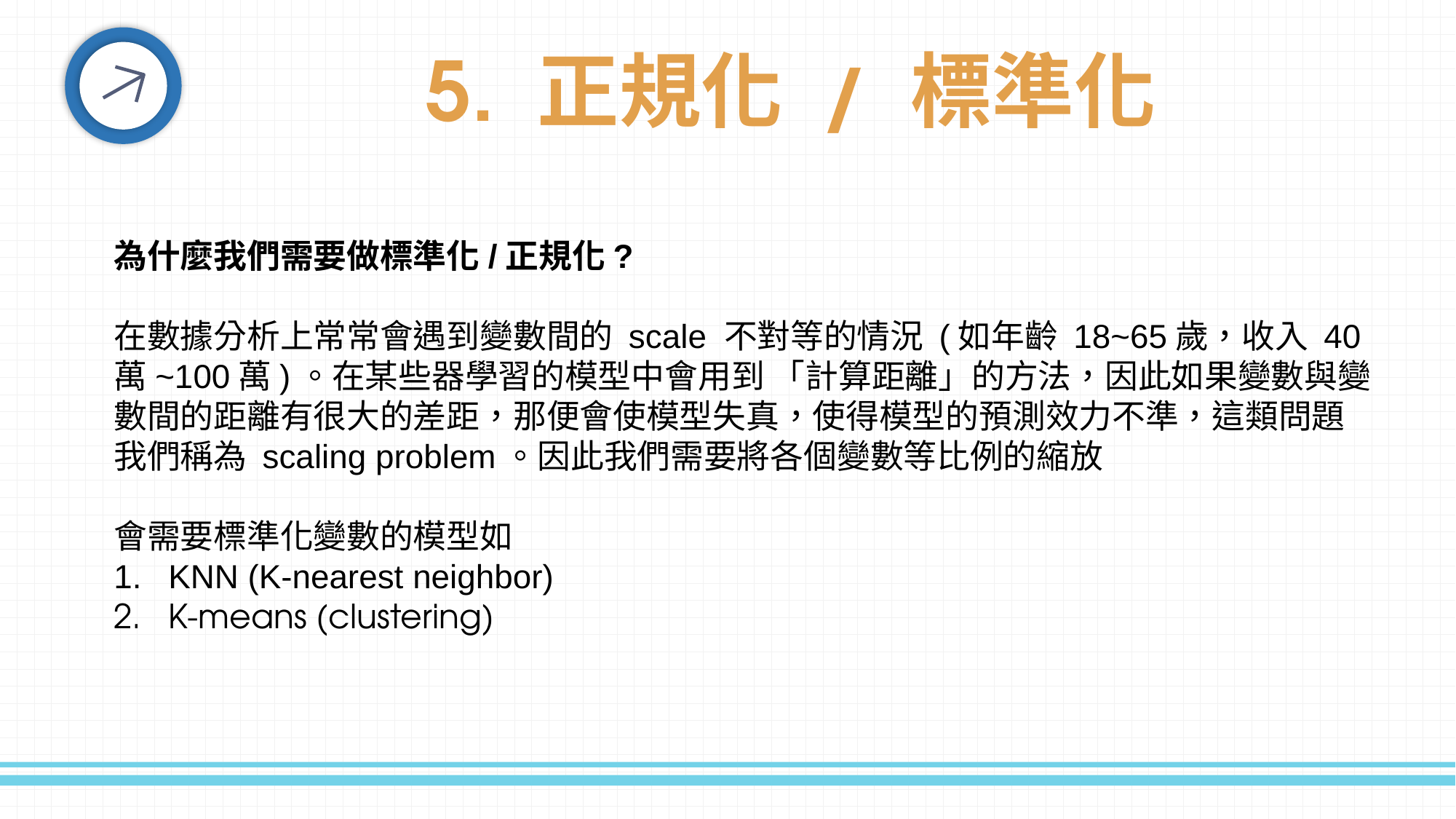

5. 正規化 / 標準化
為什麼我們需要做標準化/正規化?

在數據分析上常常會遇到變數間的 scale 不對等的情況 (如年齡 18~65歲，收入 40 萬~100萬)。在某些器學習的模型中會用到 「計算距離」的方法，因此如果變數與變數間的距離有很大的差距，那便會使模型失真，使得模型的預測效力不準，這類問題我們稱為 scaling problem。因此我們需要將各個變數等比例的縮放

會需要標準化變數的模型如
KNN (K-nearest neighbor)
K-means (clustering)